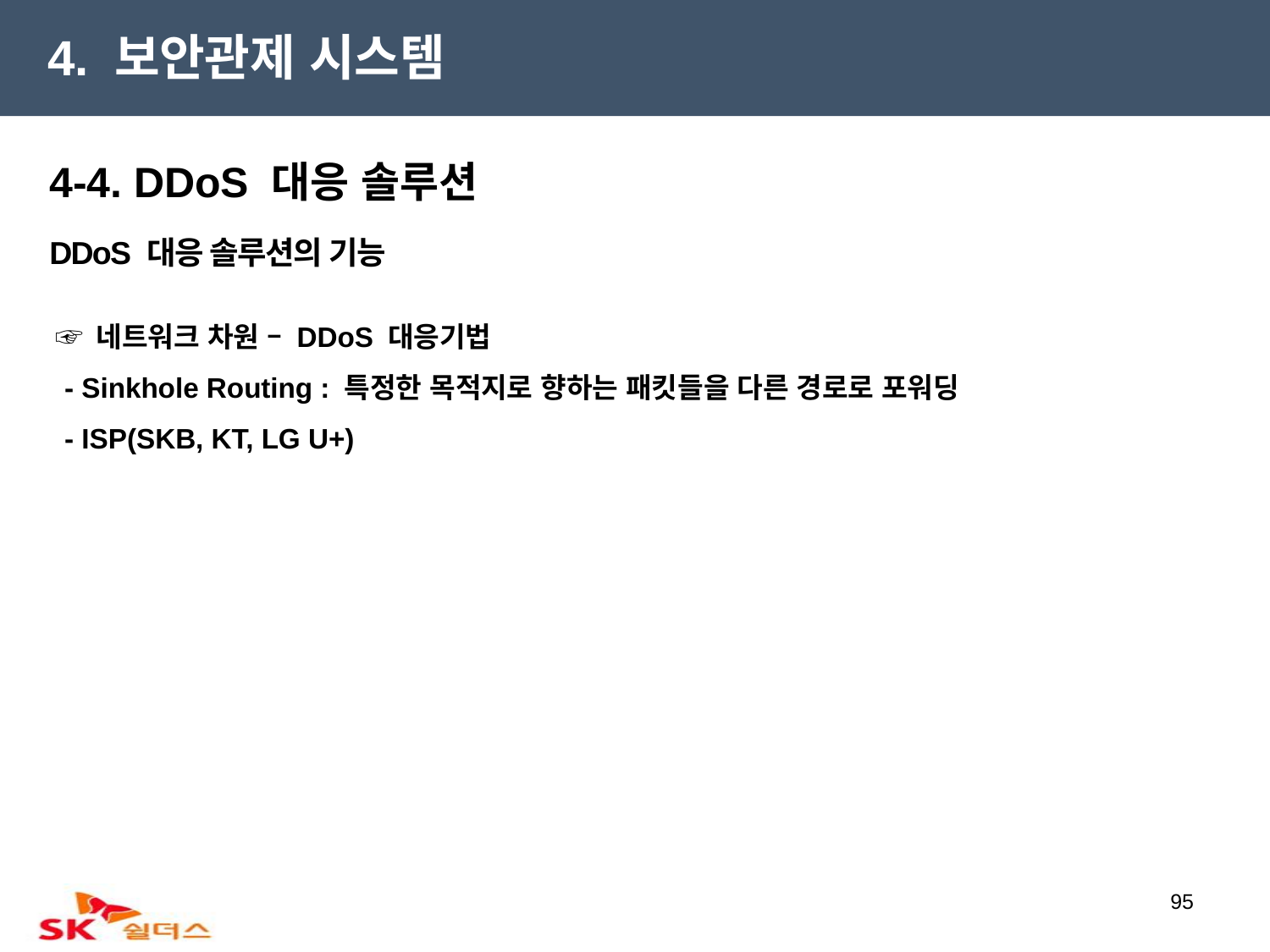

4. 보안관제 시스템
4-4. DDoS 대응 솔루션
DDoS 대응 솔루션의 기능
 ☞ 네트워크 차원 – DDoS 대응기법
  - Sinkhole Routing : 특정한 목적지로 향하는 패킷들을 다른 경로로 포워딩
  - ISP(SKB, KT, LG U+)
95